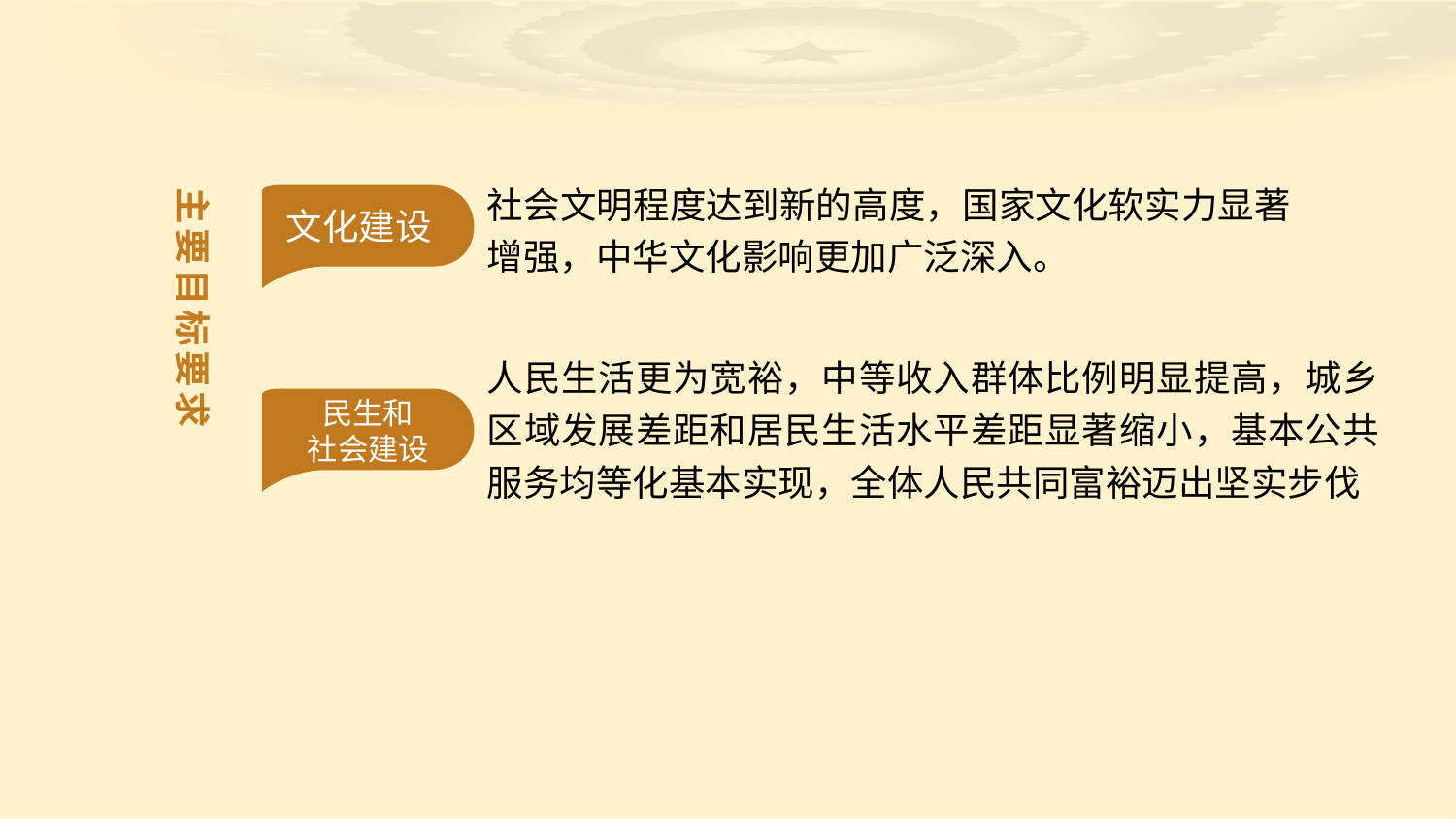

社会文明程度达到新的高度，国家文化软实力显著增强，中华文化影响更加广泛深入。
主要目标要求

文化建设
人民生活更为宽裕，中等收入群体比例明显提高，城乡区域发展差距和居民生活水平差距显著缩小，基本公共服务均等化基本实现，全体人民共同富裕迈出坚实步伐

民生和
社会建设